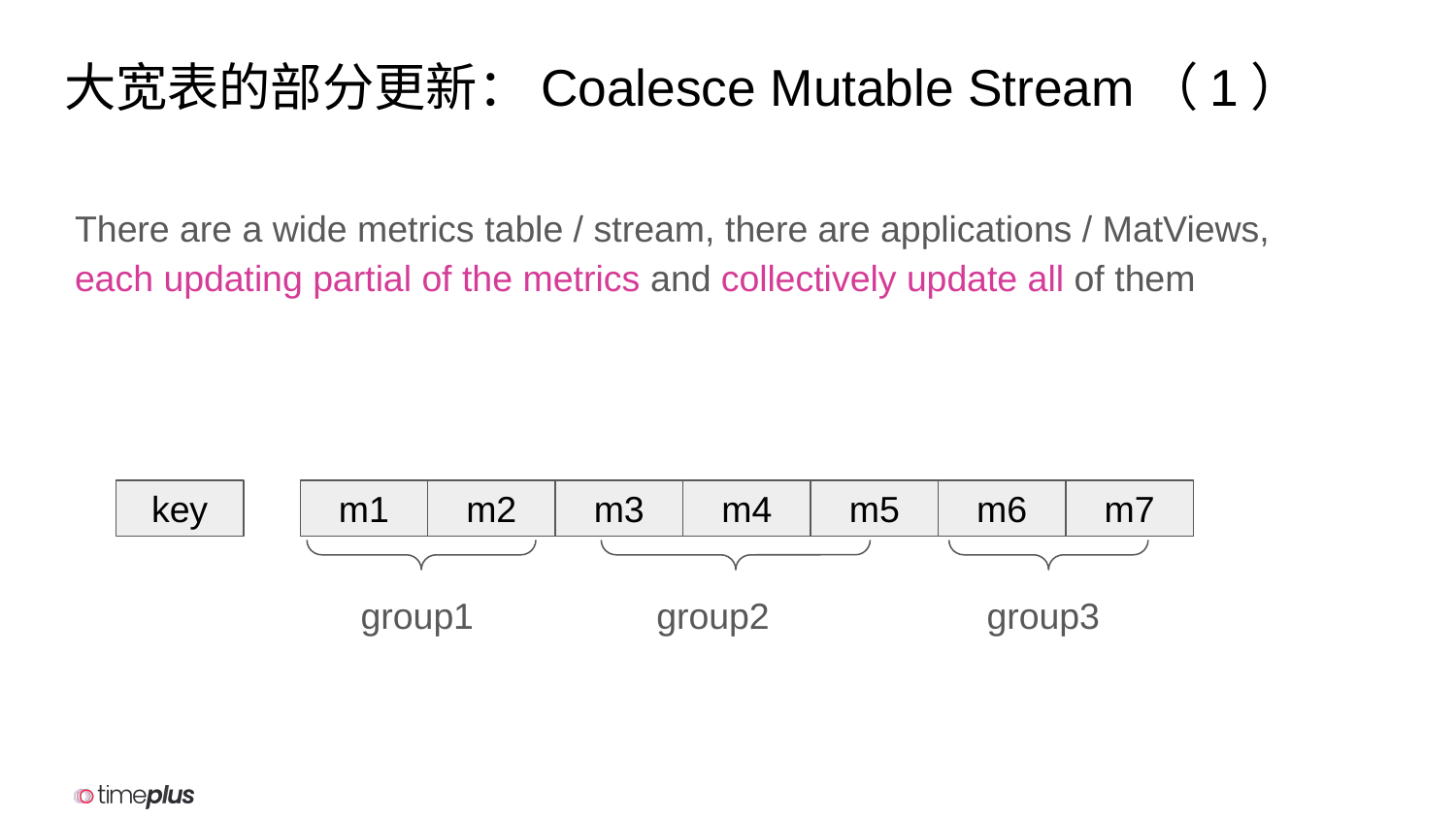

# 大宽表的部分更新：Coalesce Mutable Stream（1）
There are a wide metrics table / stream, there are applications / MatViews, each updating partial of the metrics and collectively update all of them

key
m1
m2
m3
m4
m5
m6
m7
group1
group2
group3